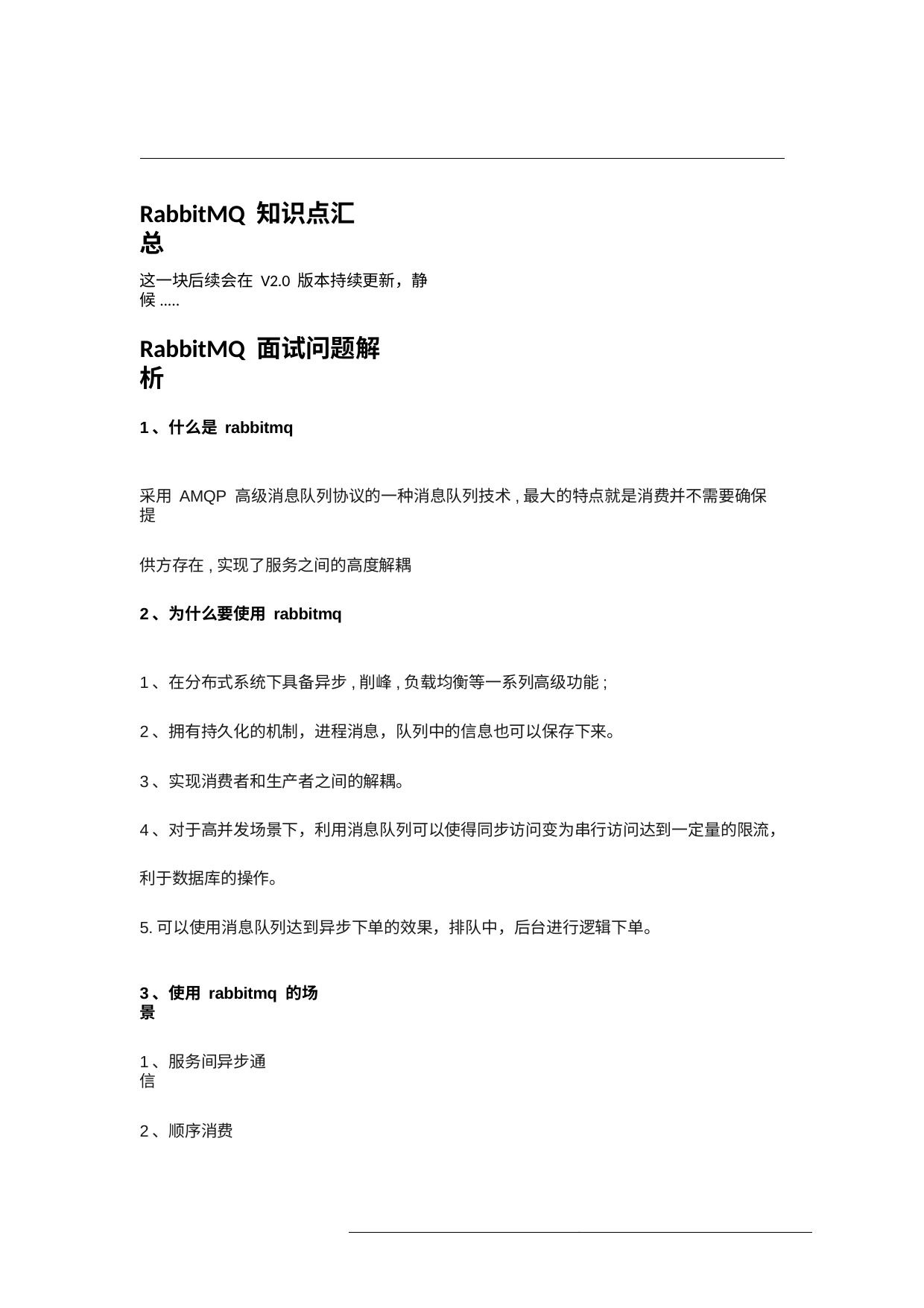

RabbitMQ 知识点汇总
这一块后续会在 V2.0 版本持续更新，静候.....
RabbitMQ 面试问题解析
1、什么是 rabbitmq
采用 AMQP 高级消息队列协议的一种消息队列技术,最大的特点就是消费并不需要确保提

供方存在,实现了服务之间的高度解耦
2、为什么要使用 rabbitmq
1、在分布式系统下具备异步,削峰,负载均衡等一系列高级功能;

2、拥有持久化的机制，进程消息，队列中的信息也可以保存下来。

3、实现消费者和生产者之间的解耦。
4、对于高并发场景下，利用消息队列可以使得同步访问变为串行访问达到一定量的限流， 利于数据库的操作。

5.可以使用消息队列达到异步下单的效果，排队中，后台进行逻辑下单。
3、使用 rabbitmq 的场景
1、服务间异步通信

2、顺序消费